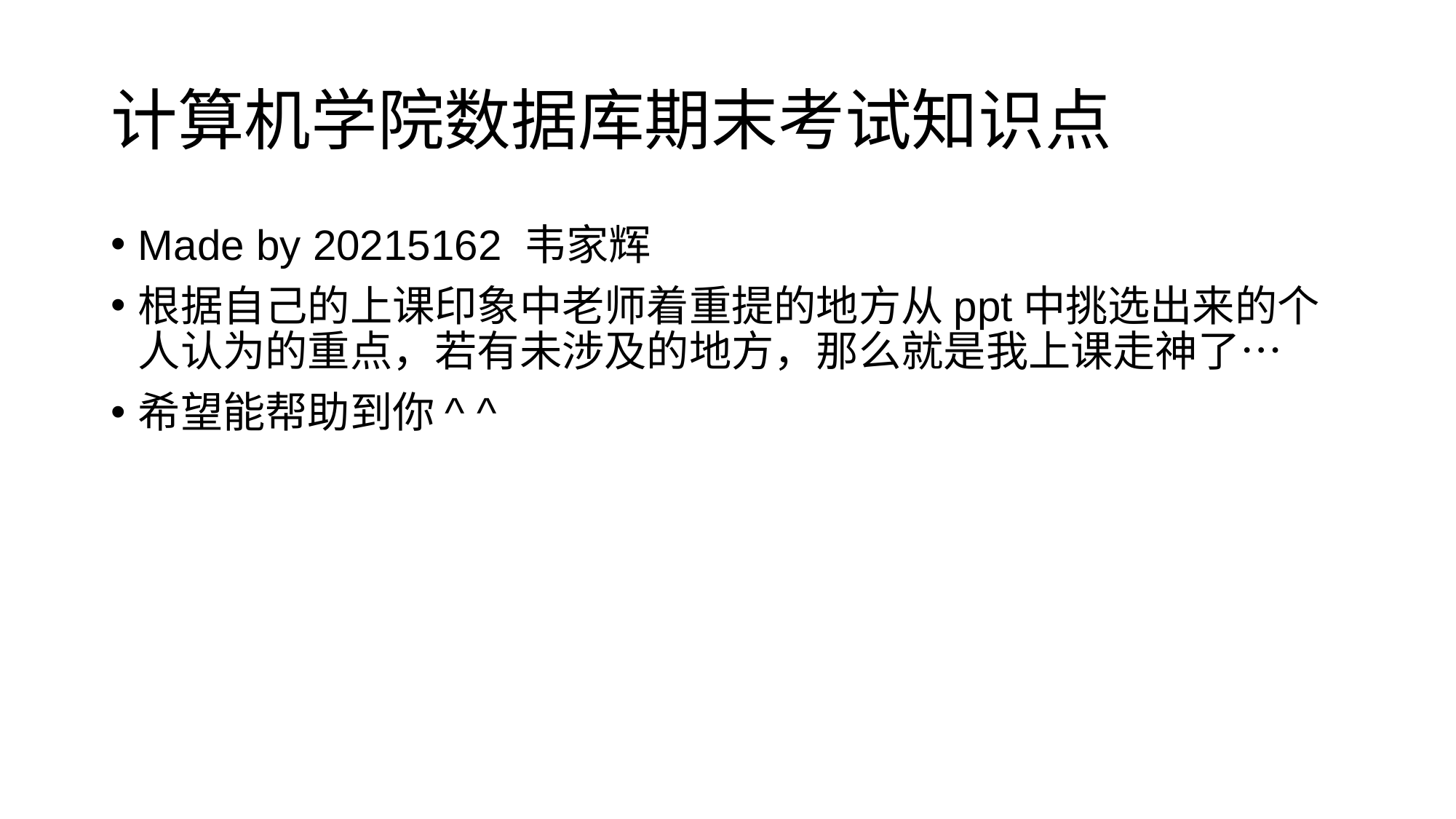

# 计算机学院数据库期末考试知识点
Made by 20215162 韦家辉
根据自己的上课印象中老师着重提的地方从ppt中挑选出来的个人认为的重点，若有未涉及的地方，那么就是我上课走神了…
希望能帮助到你^ ^